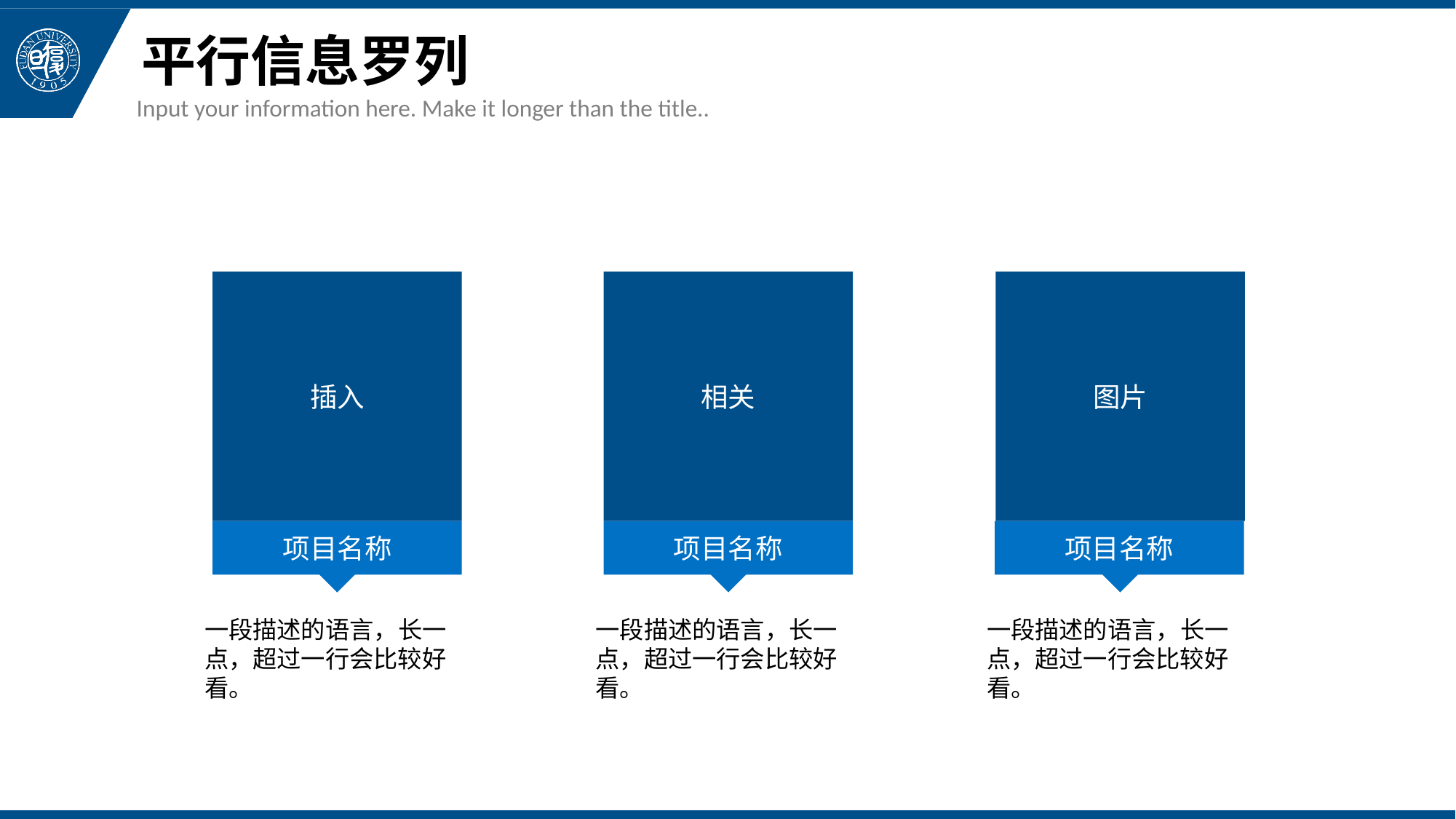

# 平行信息罗列
Input your information here. Make it longer than the title..
插入
相关
图片
项目名称
项目名称
项目名称

一段描述的语言，长一点，超过一行会比较好看。
一段描述的语言，长一点，超过一行会比较好看。
一段描述的语言，长一点，超过一行会比较好看。